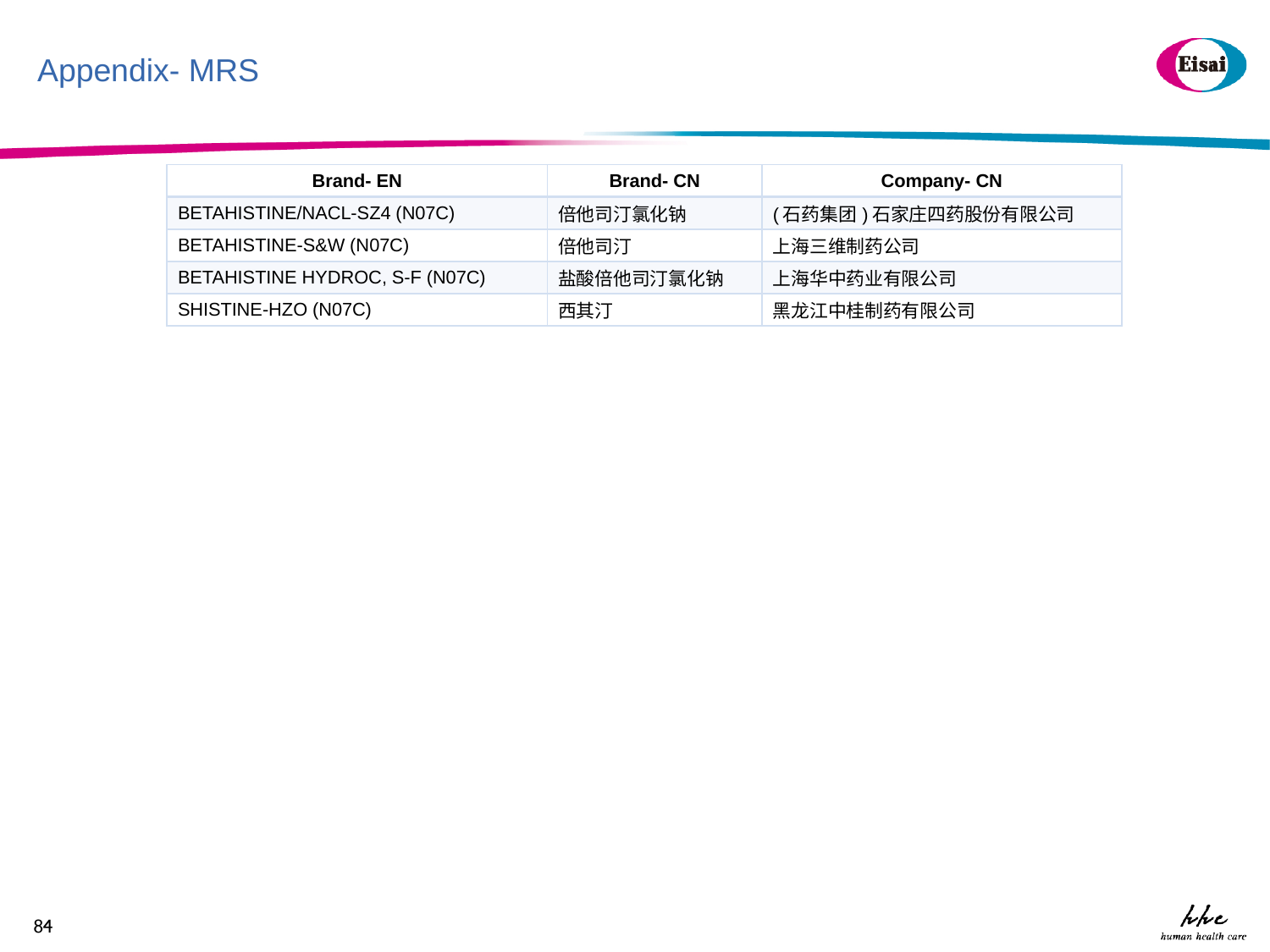

# Appendix- MRS
| Brand- EN | Brand- CN | Company- CN |
| --- | --- | --- |
| BETAHISTINE/NACL-SZ4 (N07C) | 倍他司汀氯化钠 | (石药集团)石家庄四药股份有限公司 |
| BETAHISTINE-S&W (N07C) | 倍他司汀 | 上海三维制药公司 |
| BETAHISTINE HYDROC, S-F (N07C) | 盐酸倍他司汀氯化钠 | 上海华中药业有限公司 |
| SHISTINE-HZO (N07C) | 西其汀 | 黑龙江中桂制药有限公司 |
84